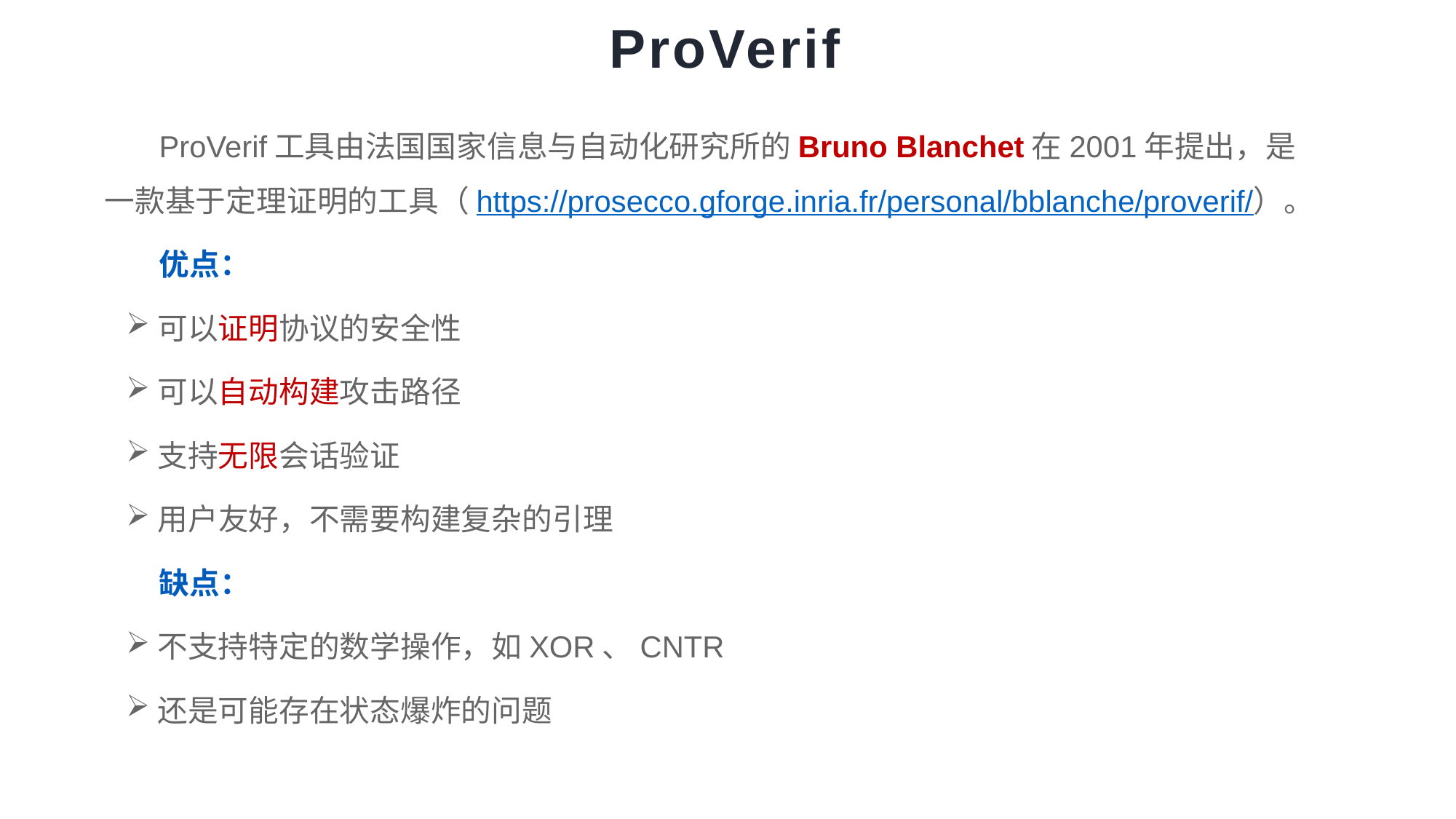

# ProVerif
ProVerif工具由法国国家信息与自动化研究所的Bruno Blanchet在2001年提出，是一款基于定理证明的工具（https://prosecco.gforge.inria.fr/personal/bblanche/proverif/）。
优点：
可以证明协议的安全性
可以自动构建攻击路径
支持无限会话验证
用户友好，不需要构建复杂的引理
缺点：
不支持特定的数学操作，如XOR、CNTR
还是可能存在状态爆炸的问题